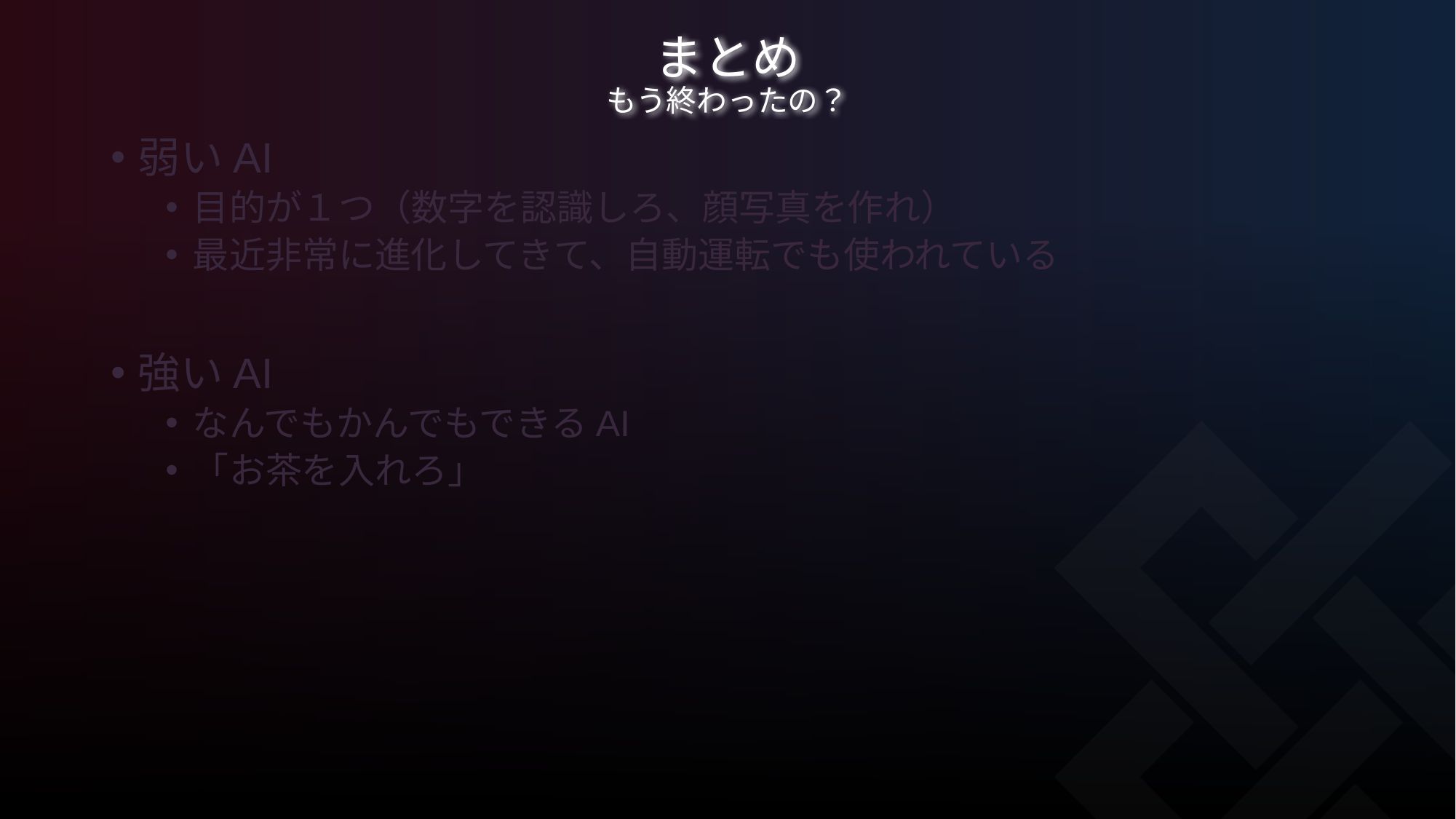

# まとめ もう終わったの？
弱いAI
目的が１つ（数字を認識しろ、顔写真を作れ）
最近非常に進化してきて、自動運転でも使われている

強いAI
なんでもかんでもできるAI
「お茶を入れろ」